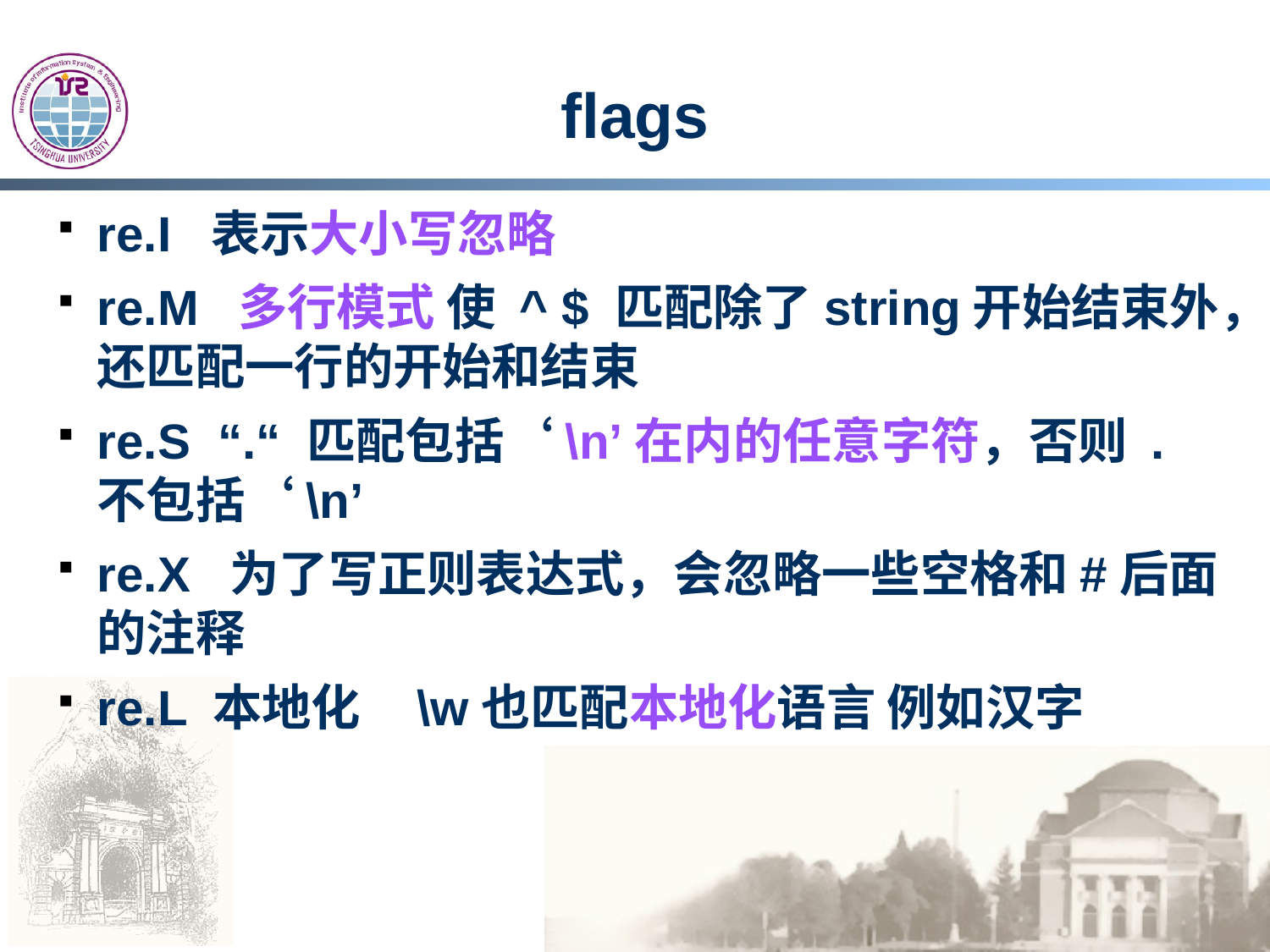

# flags
re.I  表示大小写忽略
re.M  多行模式 使 ^ $ 匹配除了string开始结束外，还匹配一行的开始和结束
re.S  “.“ 匹配包括‘\n’在内的任意字符，否则 . 不包括‘\n’
re.X  为了写正则表达式，会忽略一些空格和#后面的注释
re.L 本地化    \w也匹配本地化语言 例如汉字